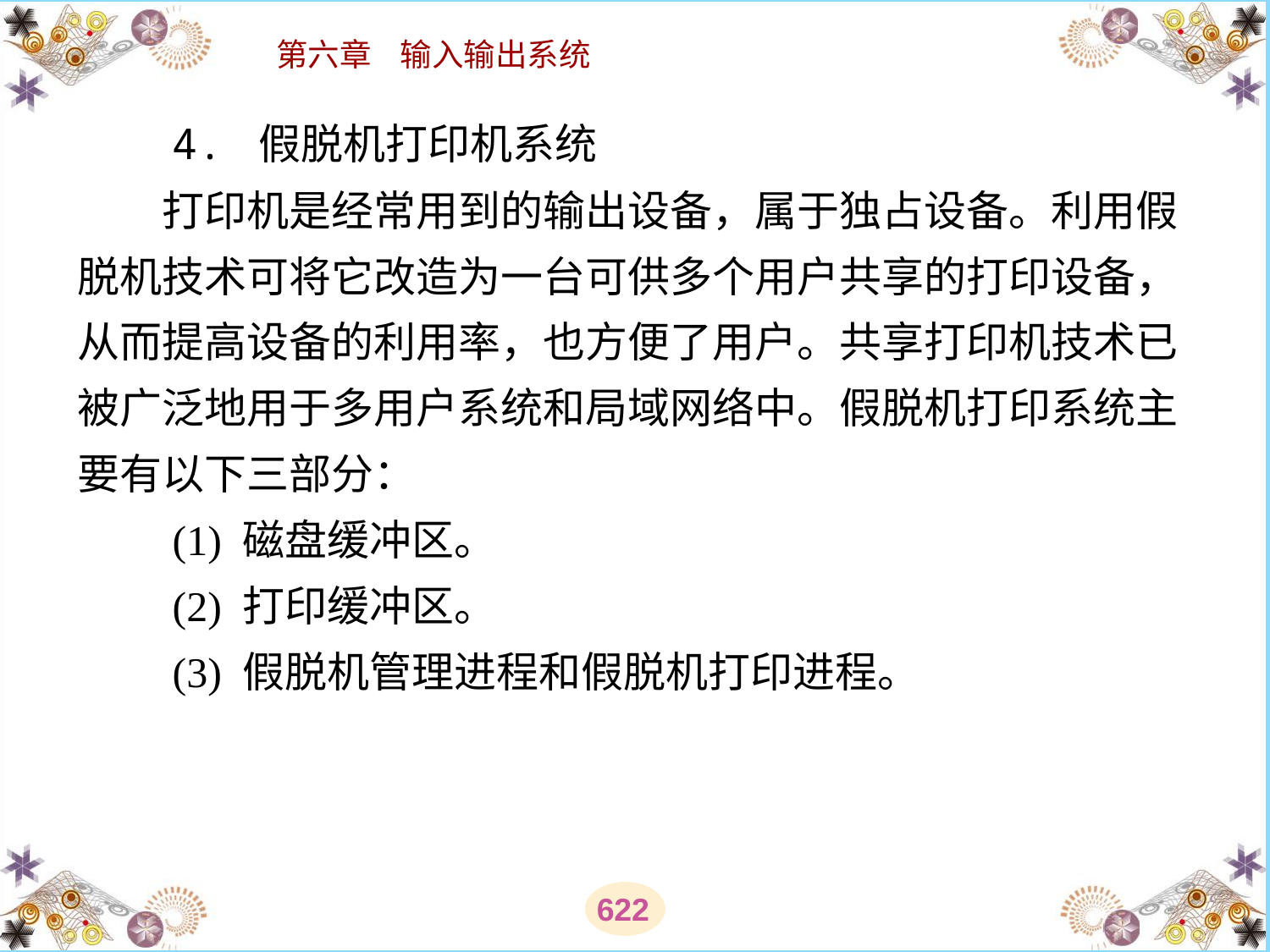

# 4. 假脱机打印机系统 　　打印机是经常用到的输出设备，属于独占设备。利用假脱机技术可将它改造为一台可供多个用户共享的打印设备，从而提高设备的利用率，也方便了用户。共享打印机技术已被广泛地用于多用户系统和局域网络中。假脱机打印系统主要有以下三部分： 　　(1) 磁盘缓冲区。 　　(2) 打印缓冲区。 　　(3) 假脱机管理进程和假脱机打印进程。